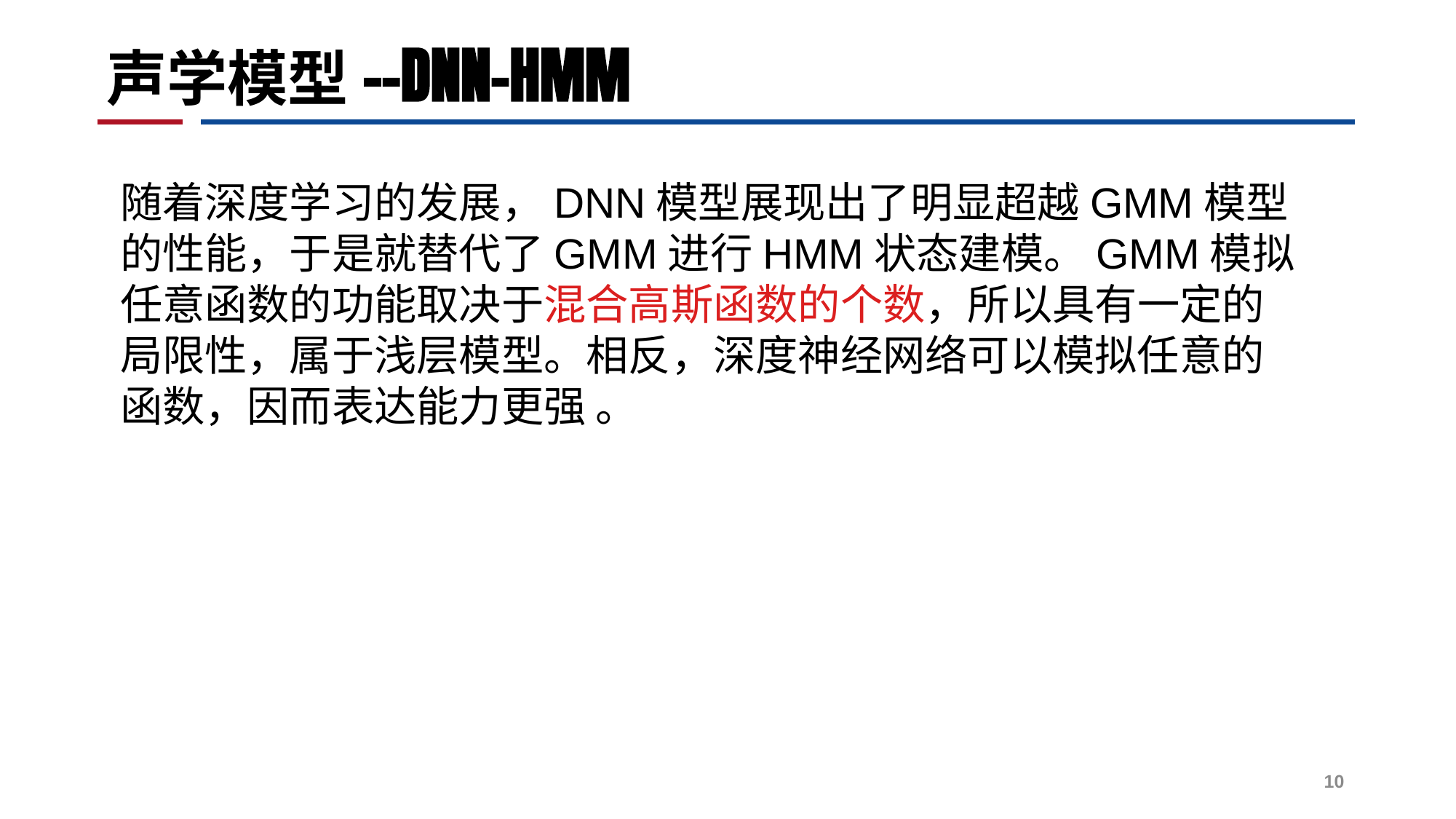

# 声学模型--DNN-HMM
随着深度学习的发展，DNN模型展现出了明显超越GMM模型的性能，于是就替代了GMM进行HMM状态建模。GMM模拟任意函数的功能取决于混合高斯函数的个数，所以具有一定的局限性，属于浅层模型。相反，深度神经网络可以模拟任意的函数，因而表达能力更强 。
10